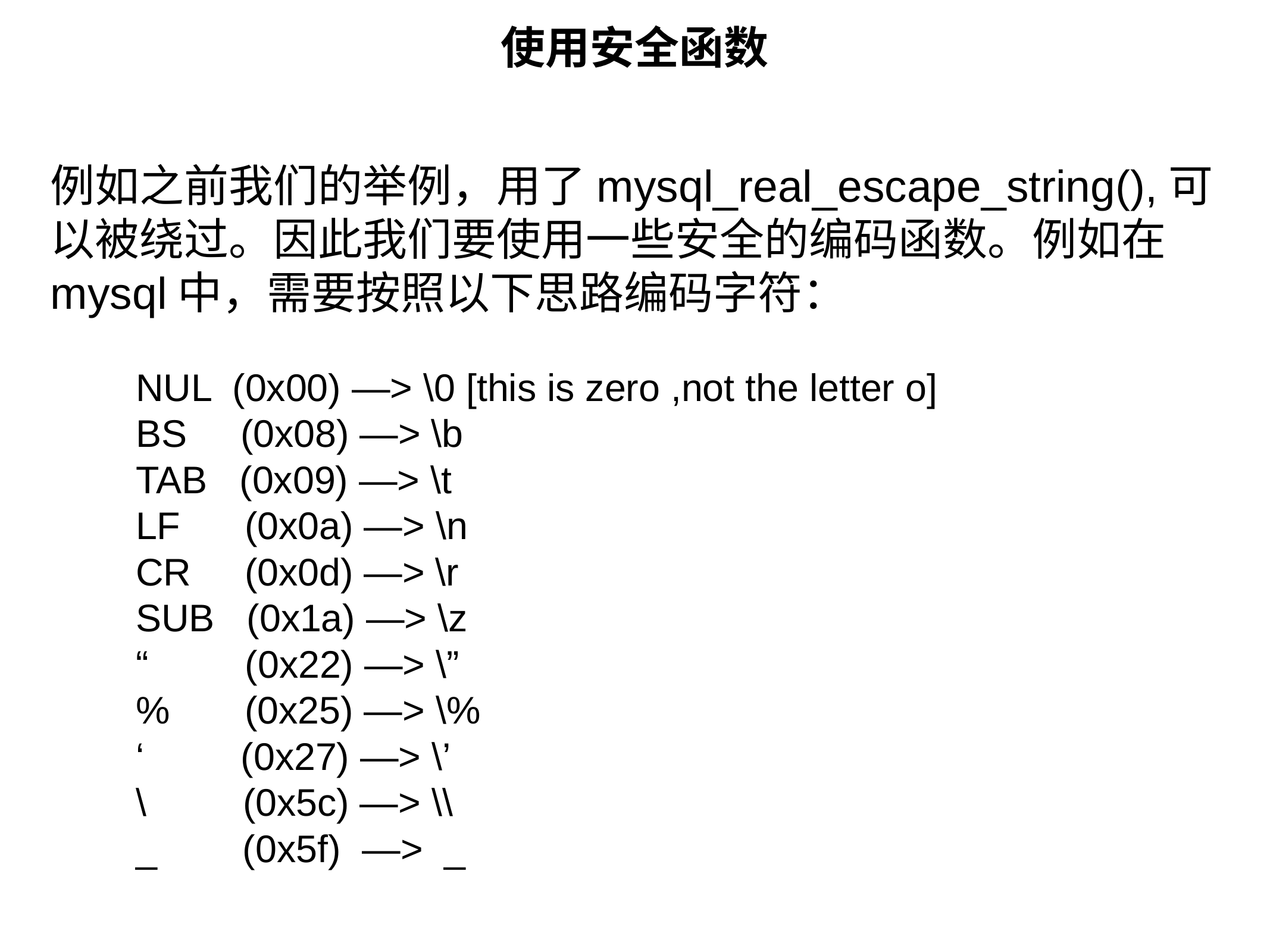

使用安全函数

例如之前我们的举例，用了mysql_real_escape_string(),可以被绕过。因此我们要使用一些安全的编码函数。例如在mysql中，需要按照以下思路编码字符：
NUL  (0x00) —> \0 [this is zero ,not the letter o]
BS     (0x08) —> \b
TAB   (0x09) —> \t
LF      (0x0a) —> \n
CR     (0x0d) —> \r
SUB   (0x1a) —> \z
“         (0x22) —> \”
%       (0x25) —> \%
‘         (0x27) —> \’
\         (0x5c) —> \\
_        (0x5f)  —>  _